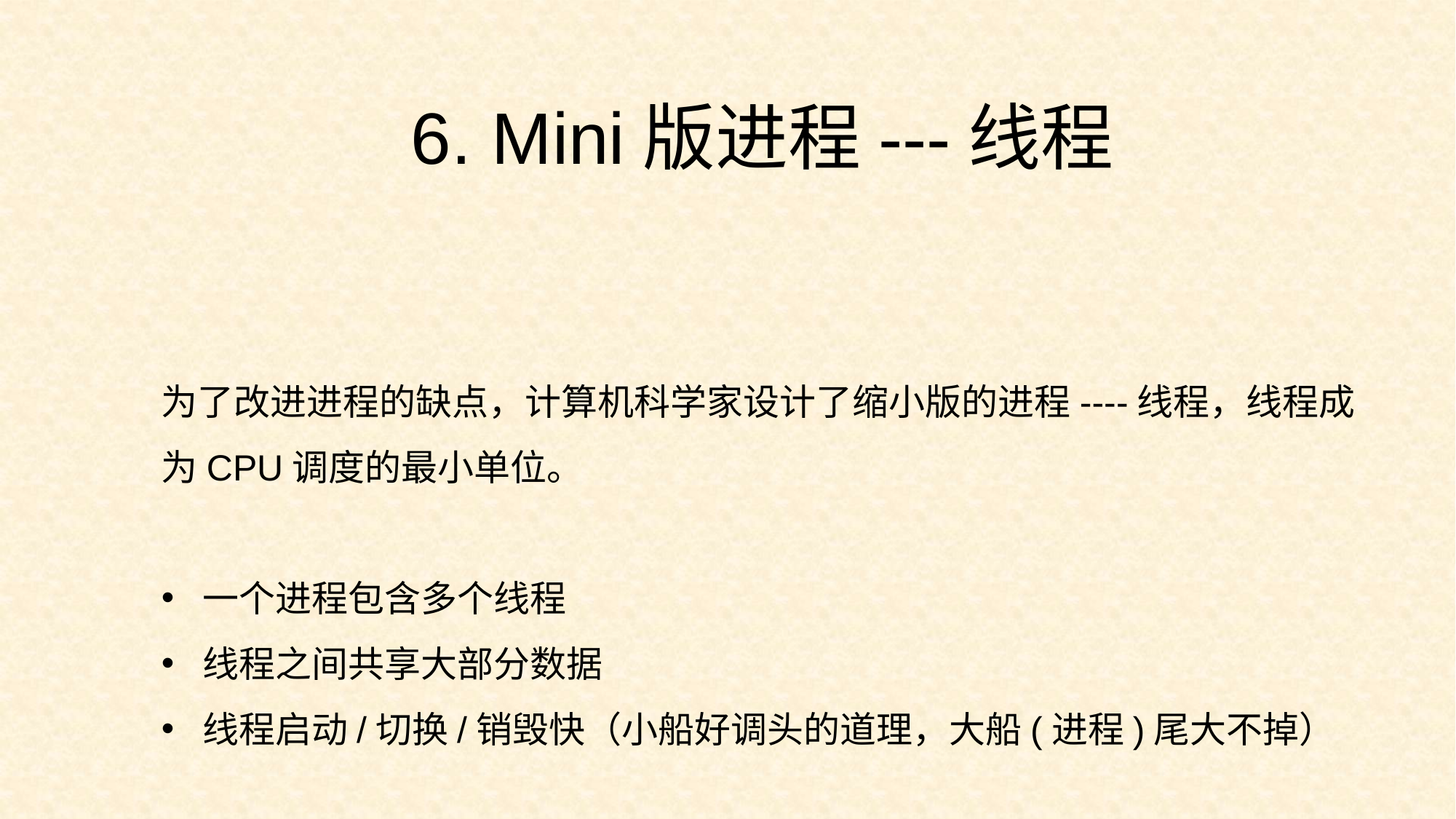

6. Mini版进程---线程
为了改进进程的缺点，计算机科学家设计了缩小版的进程----线程，线程成为CPU调度的最小单位。

一个进程包含多个线程
线程之间共享大部分数据
线程启动/切换/销毁快（小船好调头的道理，大船(进程)尾大不掉）